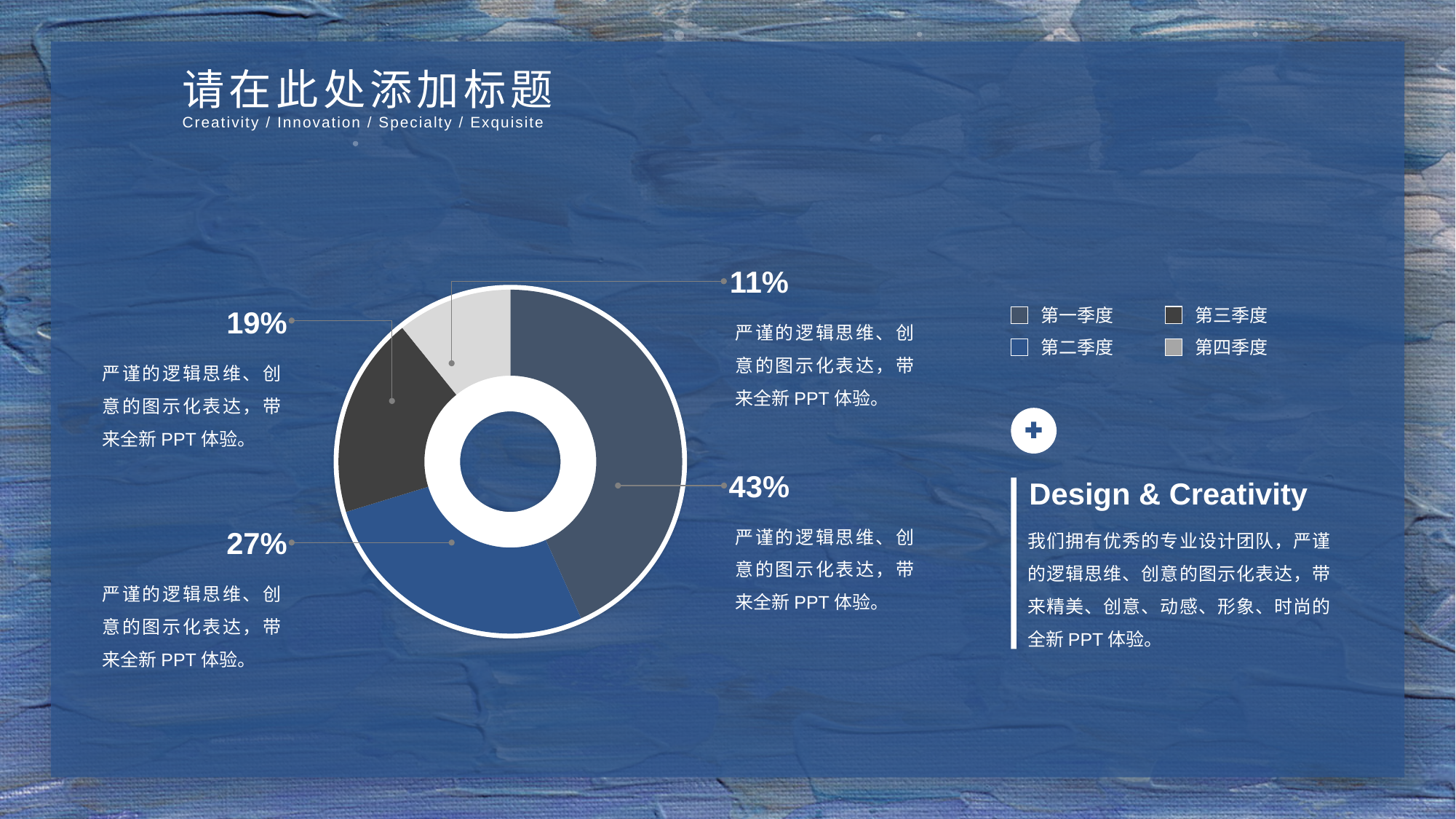

请在此处添加标题
Creativity / Innovation / Specialty / Exquisite
11%

### Chart

| Category |
|---|

### Chart

| Category | 销售额 |
|---|---|
| 第一季度 | 8000.0 |
| 第二季度 | 5000.0 |
| 第三季度 | 3500.0 |
| 第四季度 | 2000.0 |
19%
第三季度
第一季度
严谨的逻辑思维、创意的图示化表达，带来全新PPT体验。

第四季度
第二季度

严谨的逻辑思维、创意的图示化表达，带来全新PPT体验。

43%
Design & Creativity

严谨的逻辑思维、创意的图示化表达，带来全新PPT体验。
我们拥有优秀的专业设计团队，严谨的逻辑思维、创意的图示化表达，带来精美、创意、动感、形象、时尚的全新PPT体验。
27%
严谨的逻辑思维、创意的图示化表达，带来全新PPT体验。